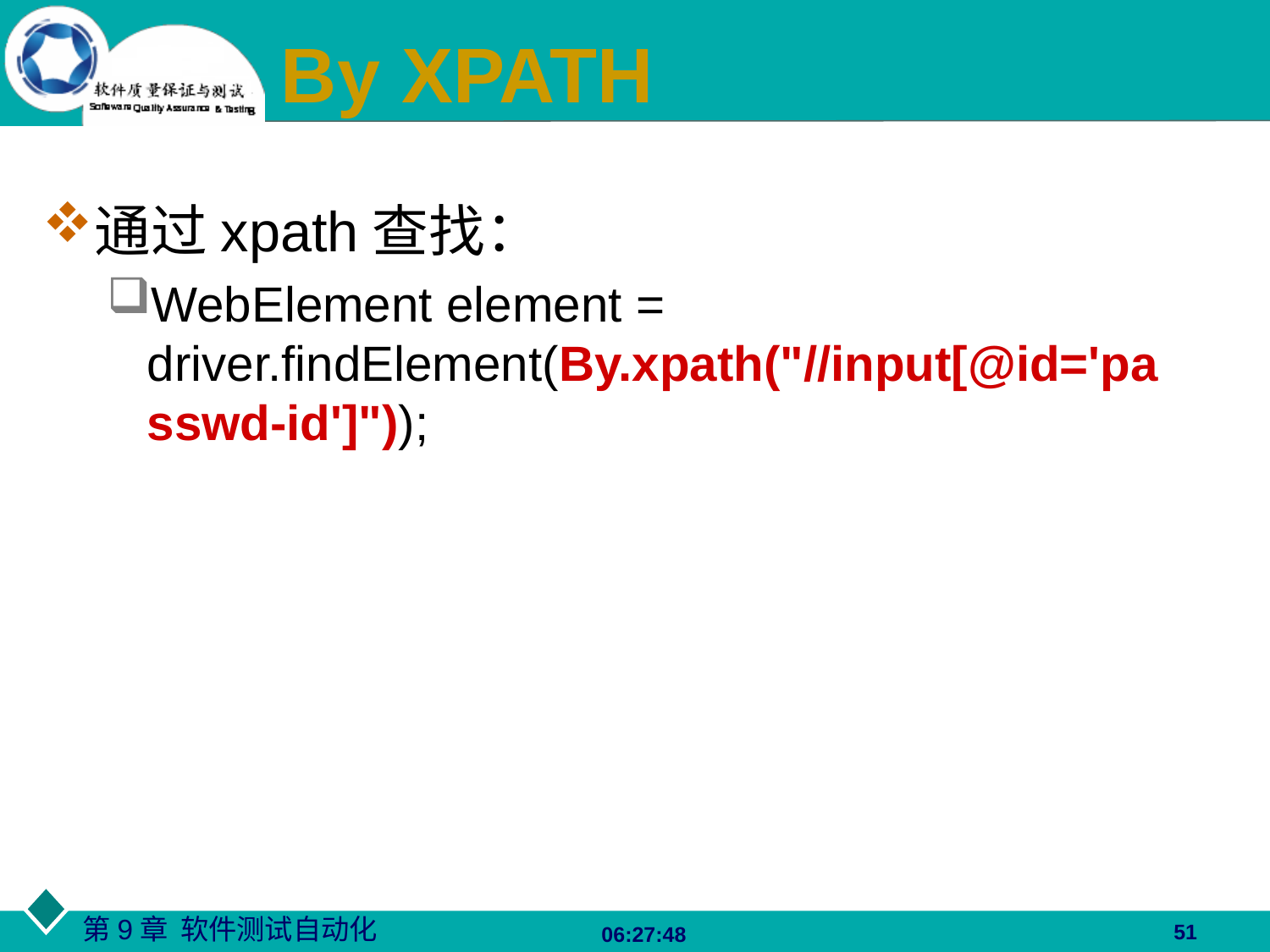

# By XPATH
通过xpath查找：
WebElement element = driver.findElement(By.xpath("//input[@id='passwd-id']"));
51
06:27:48